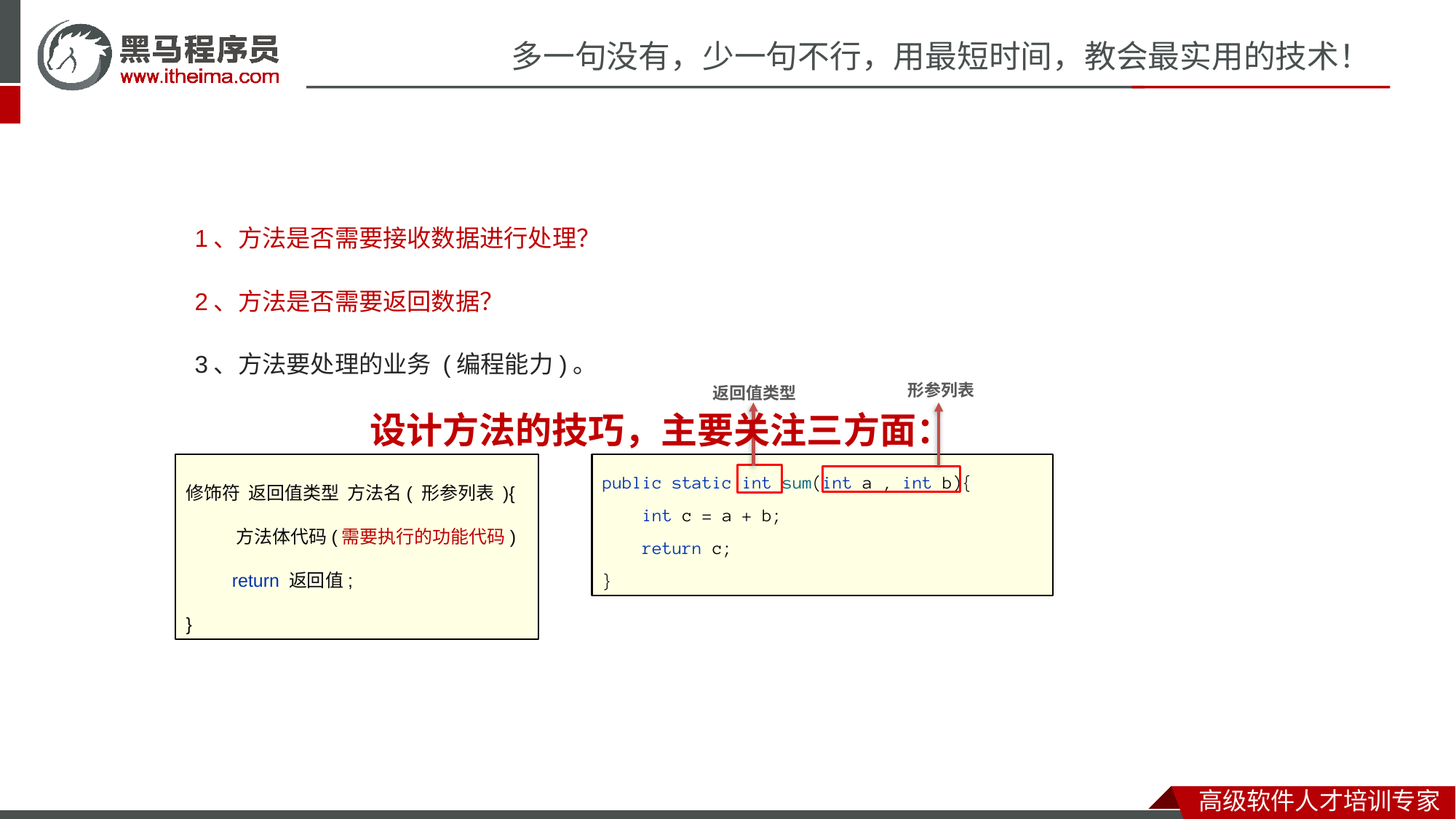

1、方法是否需要接收数据进行处理？
2、方法是否需要返回数据？
3、方法要处理的业务 (编程能力)。
设计方法的技巧，主要关注三方面：
形参列表
返回值类型
修饰符  返回值类型  方法名( 形参列表 ){
         方法体代码(需要执行的功能代码)
         return 返回值;
}
public static int sum(int a , int b){
    int c = a + b;
    return c;
}